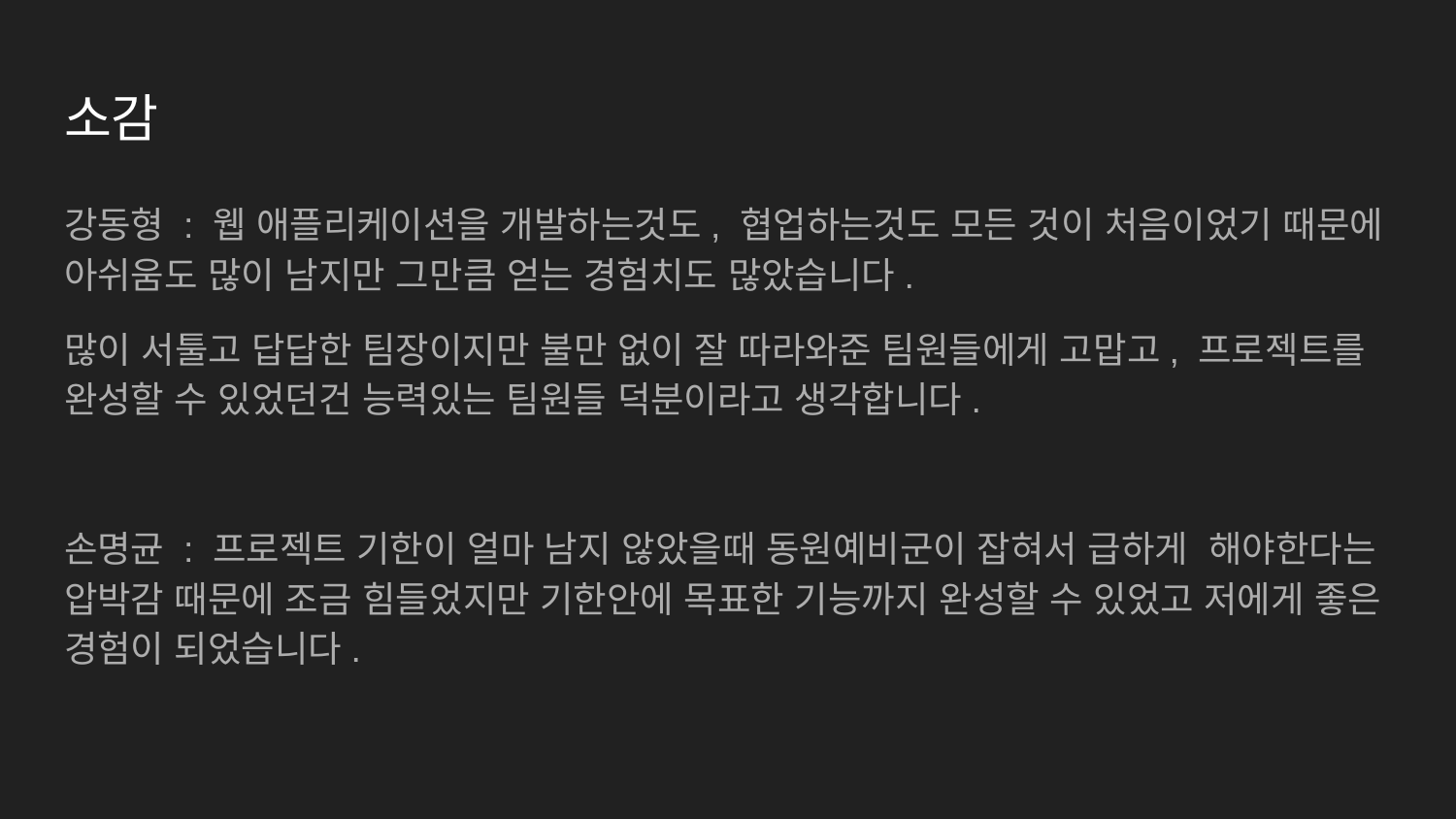

# 소감
강동형 : 웹 애플리케이션을 개발하는것도, 협업하는것도 모든 것이 처음이었기 때문에 아쉬움도 많이 남지만 그만큼 얻는 경험치도 많았습니다.
많이 서툴고 답답한 팀장이지만 불만 없이 잘 따라와준 팀원들에게 고맙고, 프로젝트를 완성할 수 있었던건 능력있는 팀원들 덕분이라고 생각합니다.

손명균 : 프로젝트 기한이 얼마 남지 않았을때 동원예비군이 잡혀서 급하게  해야한다는 압박감 때문에 조금 힘들었지만 기한안에 목표한 기능까지 완성할 수 있었고 저에게 좋은 경험이 되었습니다.